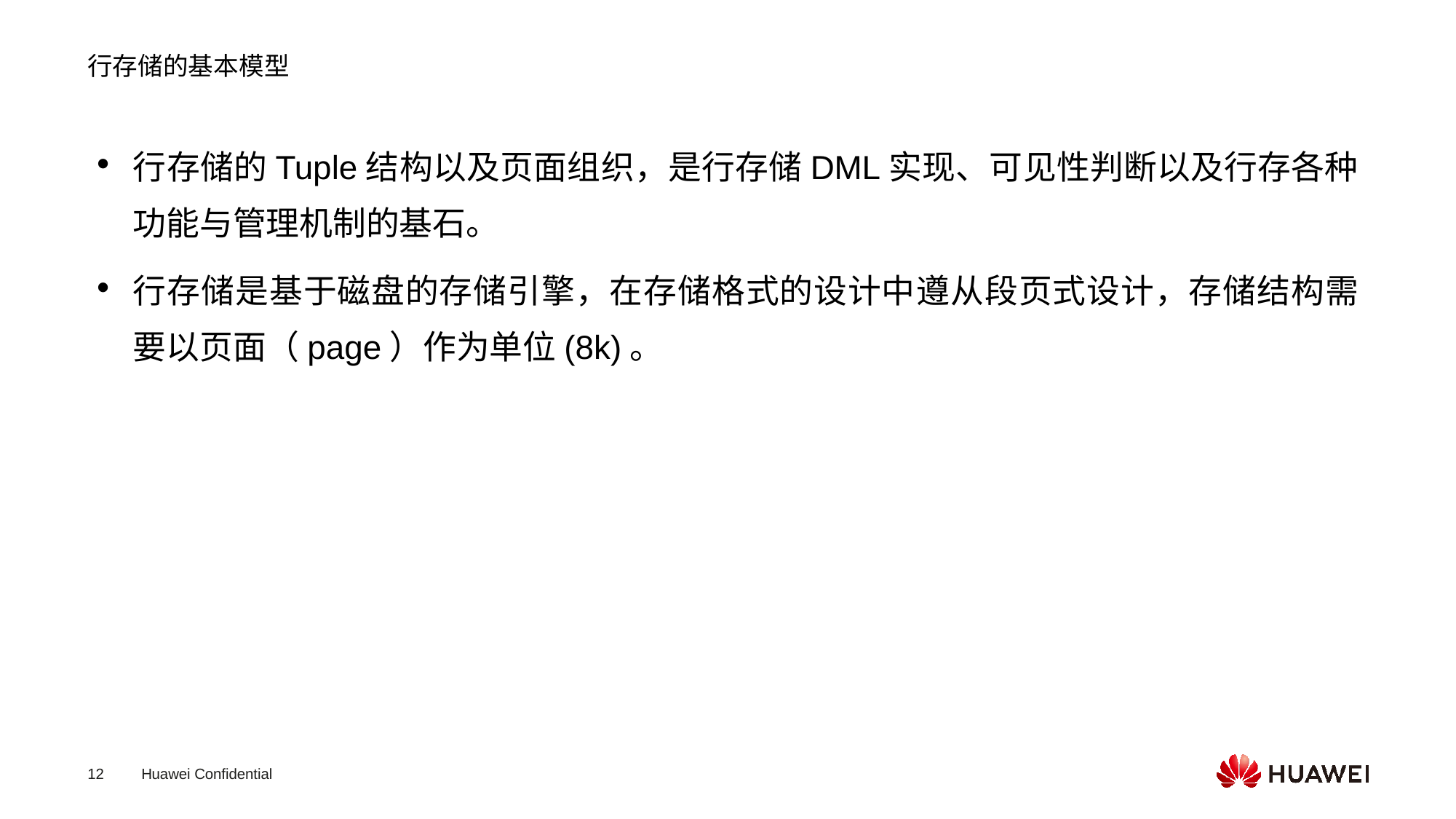

# 行存储的基本模型
行存储的Tuple结构以及页面组织，是行存储DML实现、可见性判断以及行存各种功能与管理机制的基石。
行存储是基于磁盘的存储引擎，在存储格式的设计中遵从段页式设计，存储结构需要以页面（page）作为单位(8k)。